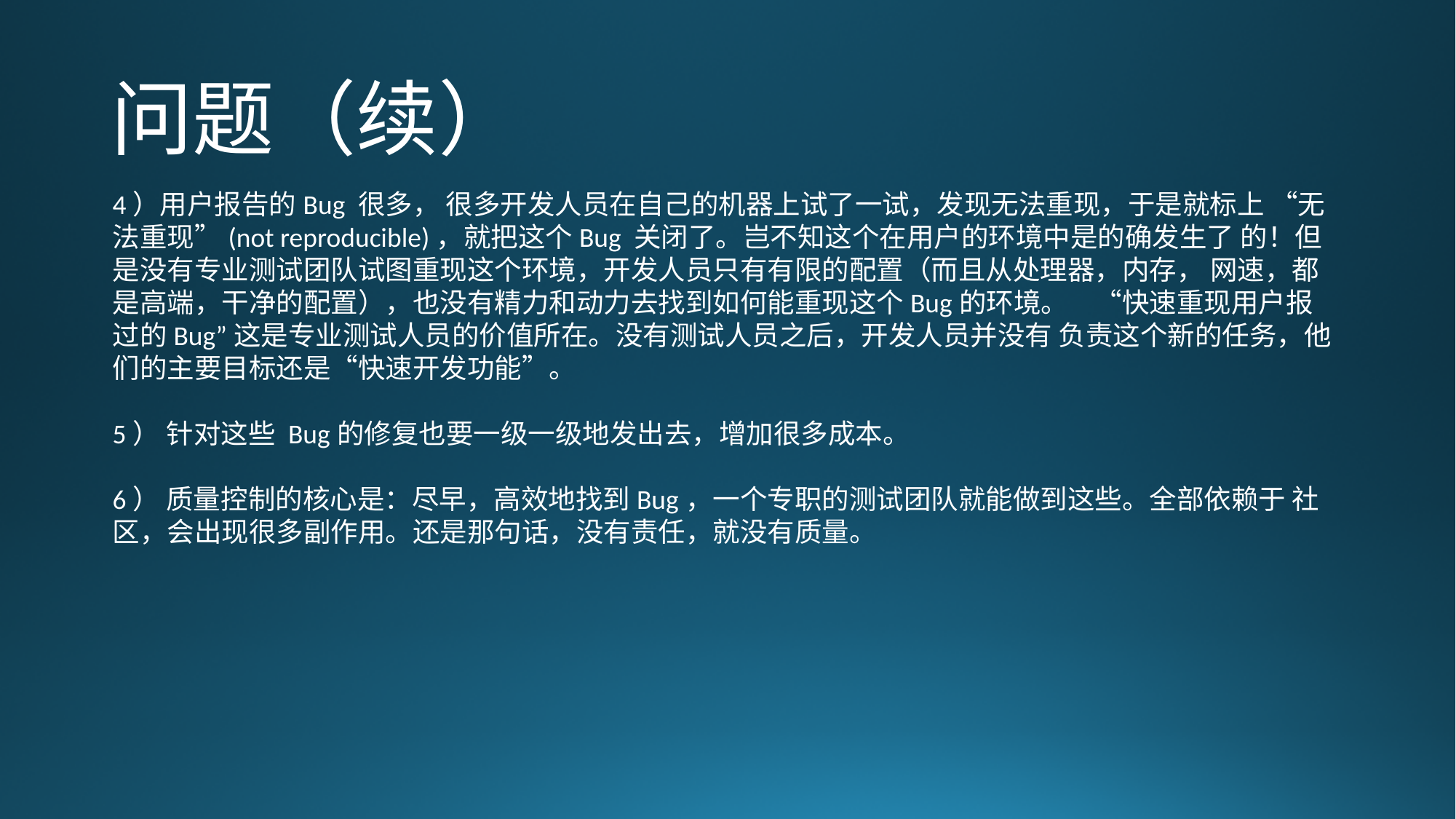

# 问题（续）
4）用户报告的Bug 很多， 很多开发人员在自己的机器上试了一试，发现无法重现，于是就标上 “无法重现”(not reproducible)，就把这个Bug 关闭了。岂不知这个在用户的环境中是的确发生了 的！但是没有专业测试团队试图重现这个环境，开发人员只有有限的配置（而且从处理器，内存， 网速，都是高端，干净的配置），也没有精力和动力去找到如何能重现这个Bug的环境。	“快速重现用户报过的Bug”这是专业测试人员的价值所在。没有测试人员之后，开发人员并没有 负责这个新的任务，他们的主要目标还是“快速开发功能”。

5） 针对这些 Bug的修复也要一级一级地发出去，增加很多成本。

6） 质量控制的核心是：尽早，高效地找到Bug，一个专职的测试团队就能做到这些。全部依赖于 社区，会出现很多副作用。还是那句话，没有责任，就没有质量。